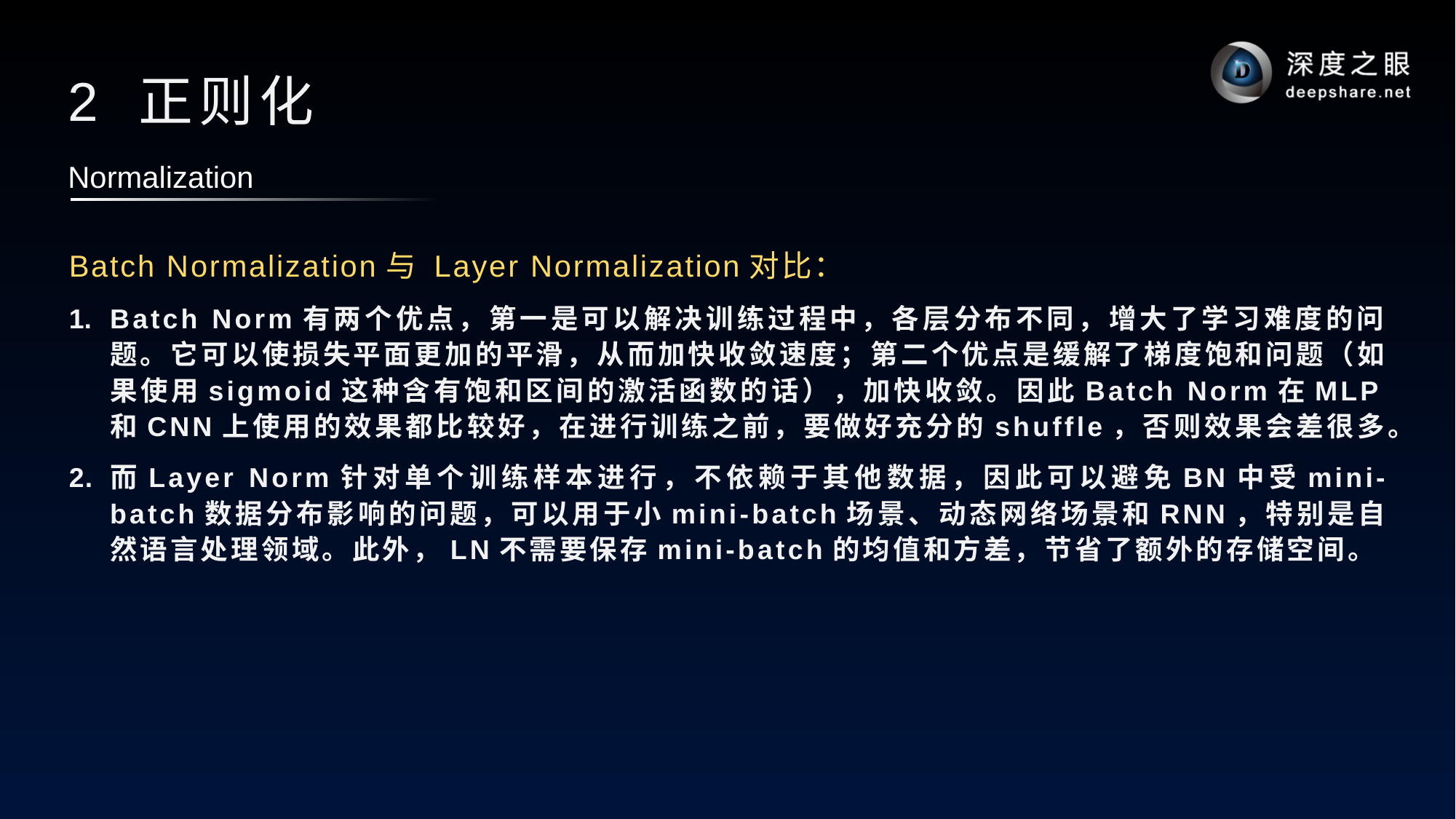

# 2 正则化
Normalization
Batch Normalization与 Layer Normalization对比：
Batch Norm有两个优点，第一是可以解决训练过程中，各层分布不同，增大了学习难度的问题。它可以使损失平面更加的平滑，从而加快收敛速度；第二个优点是缓解了梯度饱和问题（如果使用sigmoid这种含有饱和区间的激活函数的话），加快收敛。因此Batch Norm在MLP和CNN上使用的效果都比较好，在进行训练之前，要做好充分的shuffle，否则效果会差很多。
而Layer Norm针对单个训练样本进行，不依赖于其他数据，因此可以避免BN中受mini-batch数据分布影响的问题，可以用于小mini-batch场景、动态网络场景和RNN，特别是自然语言处理领域。此外，LN不需要保存mini-batch的均值和方差，节省了额外的存储空间。